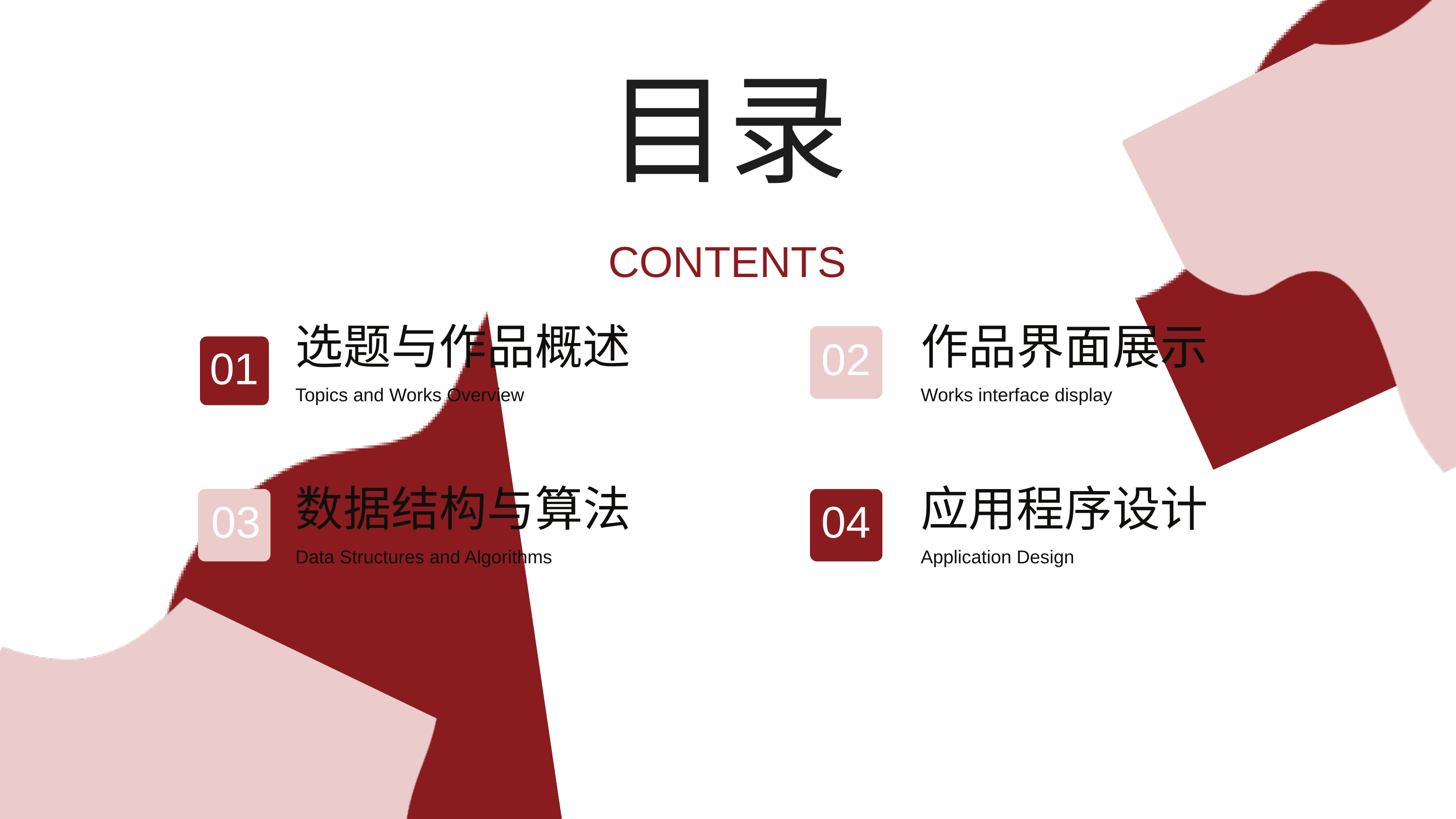

目录
CONTENTS
选题与作品概述
作品界面展示

02

01
Topics and Works Overview
Works interface display
应用程序设计
数据结构与算法

03
04
Data Structures and Algorithms
Application Design